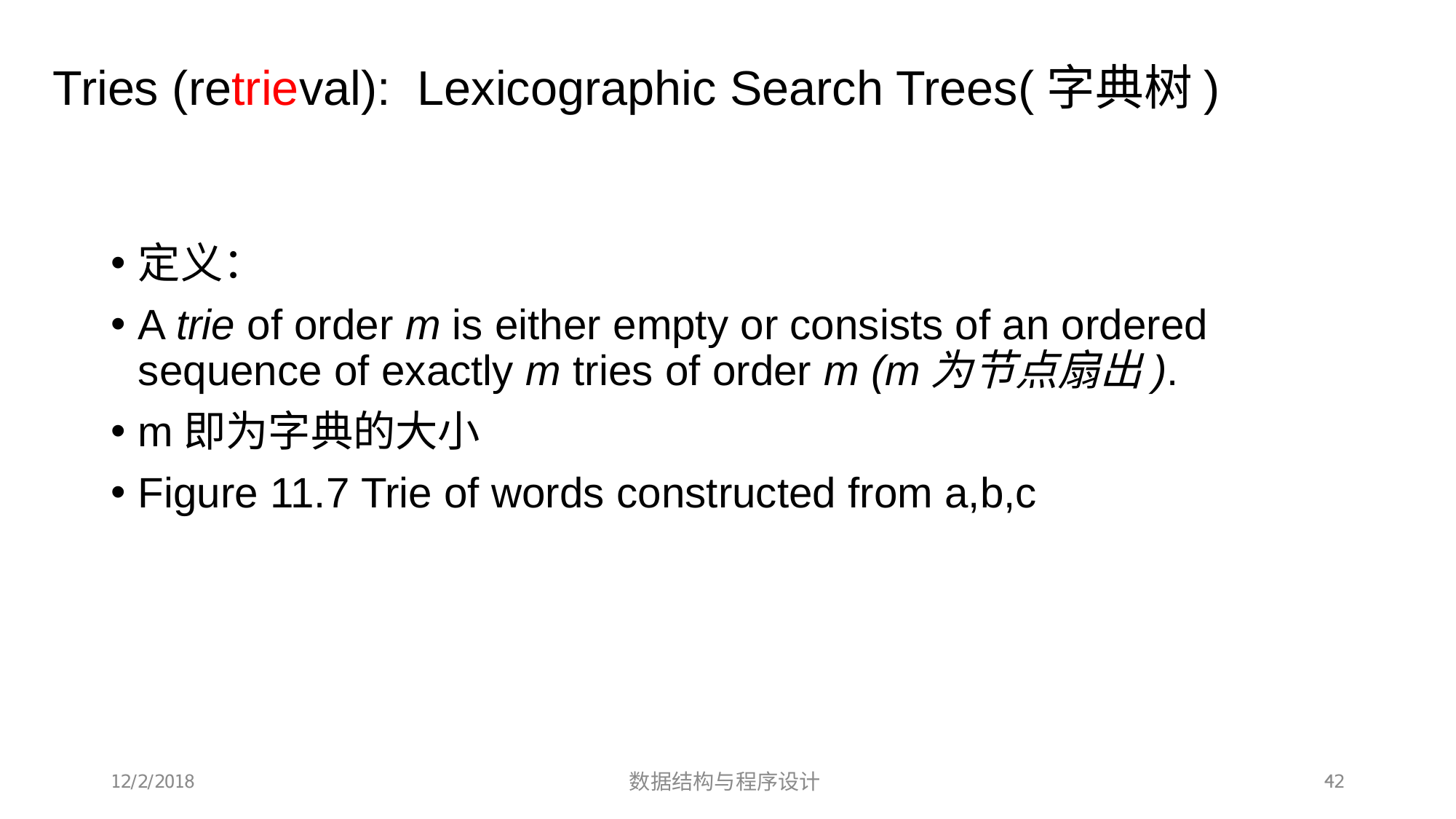

# Tries (retrieval):  Lexicographic Search Trees(字典树)
定义：
A trie of order m is either empty or consists of an ordered sequence of exactly m tries of order m (m为节点扇出).
m即为字典的大小
Figure 11.7 Trie of words constructed from a,b,c
12/2/2018
数据结构与程序设计
42